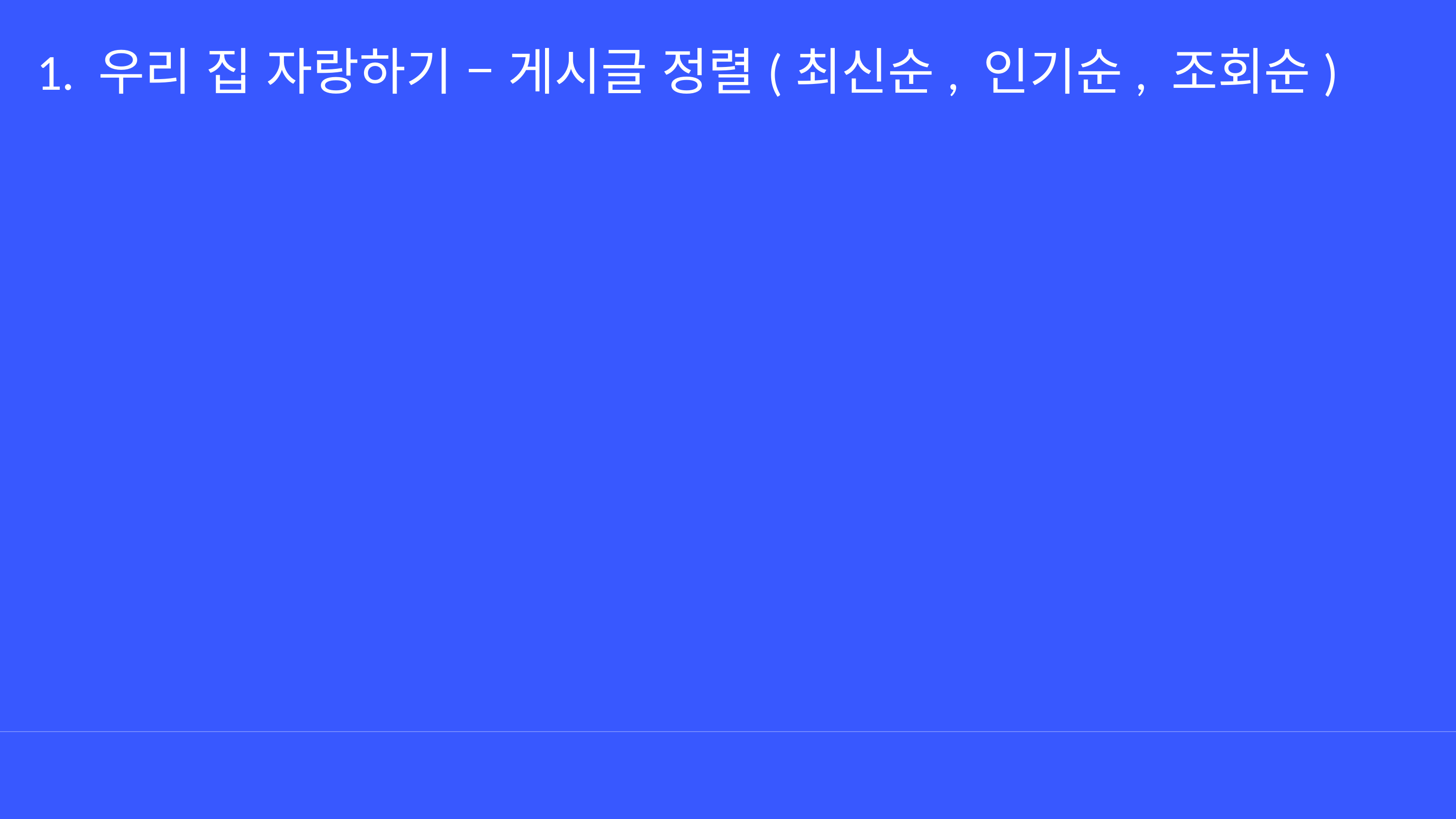

1. 우리 집 자랑하기 – 게시글 정렬(최신순, 인기순, 조회순)